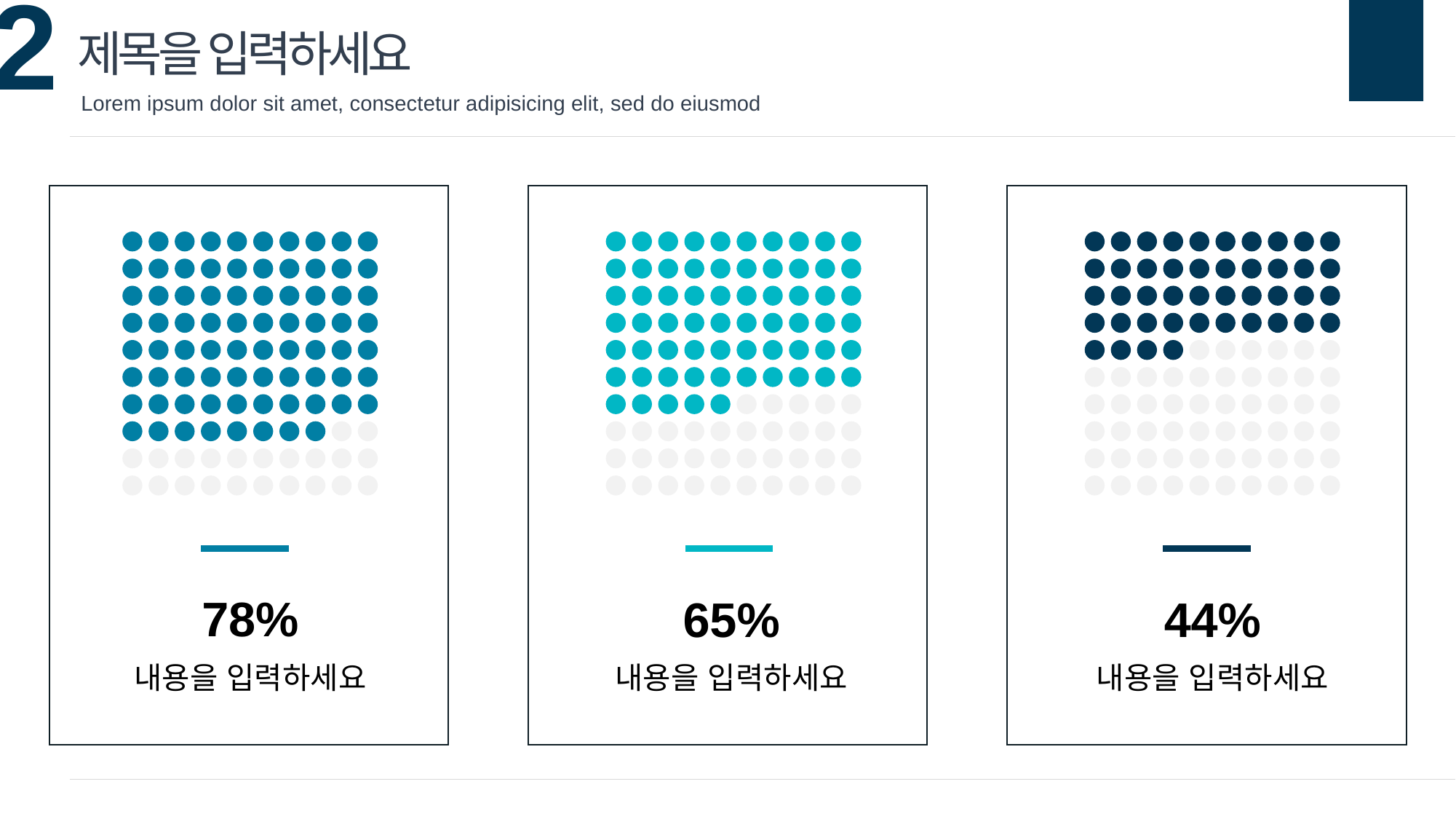

제목을 입력하세요
Lorem ipsum dolor sit amet, consectetur adipisicing elit, sed do eiusmod

78%
내용을 입력하세요

65%
내용을 입력하세요

44%
내용을 입력하세요